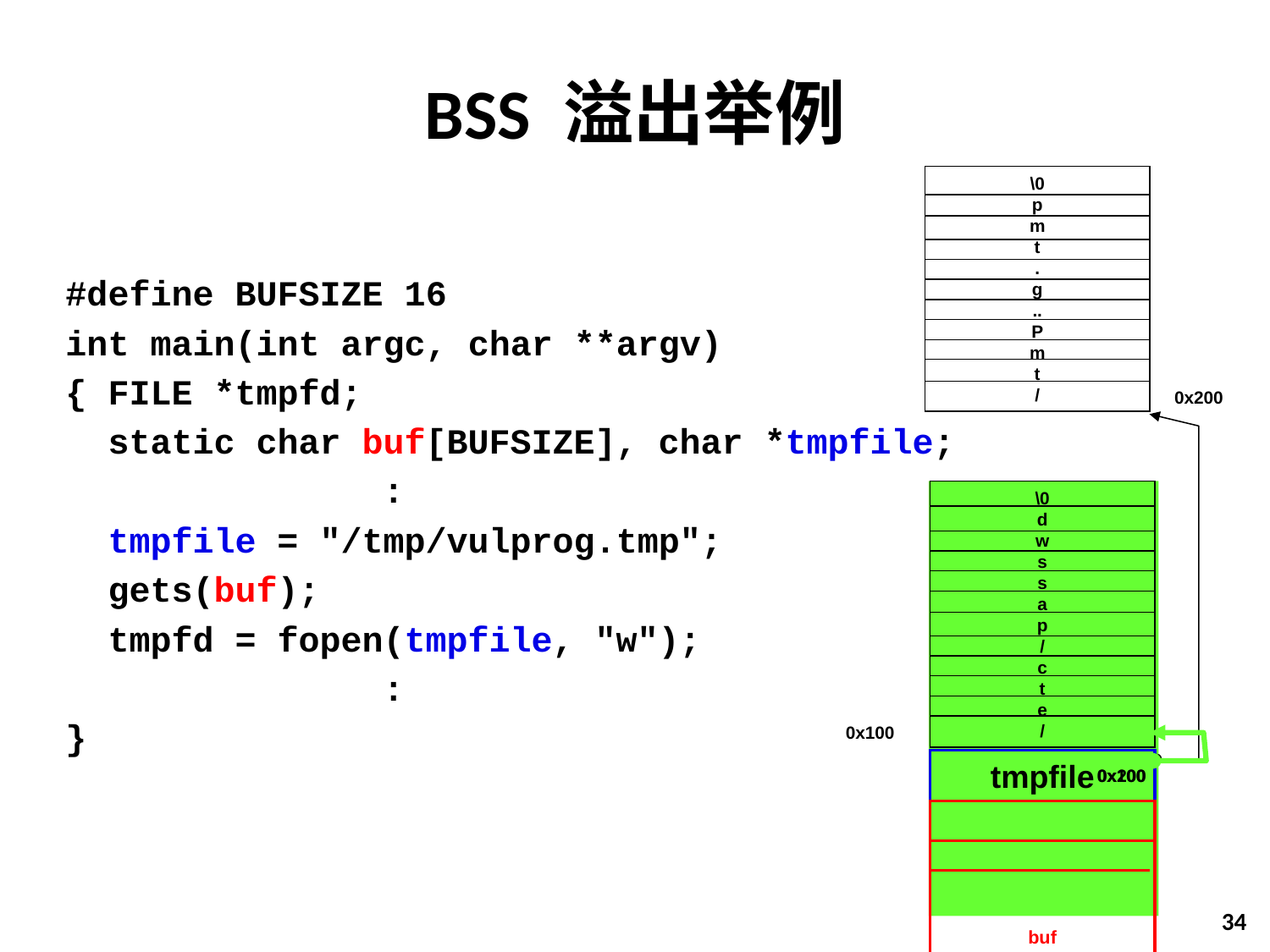

# BSS 溢出举例
\0
p
m
t
.
g
..
P
m
t
/
#define BUFSIZE 16
int main(int argc, char **argv)
{ FILE *tmpfd;
  static char buf[BUFSIZE], char *tmpfile;
               :
  tmpfile = "/tmp/vulprog.tmp";
  gets(buf);
  tmpfd = fopen(tmpfile, "w");
               :
}
0x200

\0
d
w
s
s
a
p
/
c
t
e
/
0x100

tmpfile
0x100
0x200

buf
34